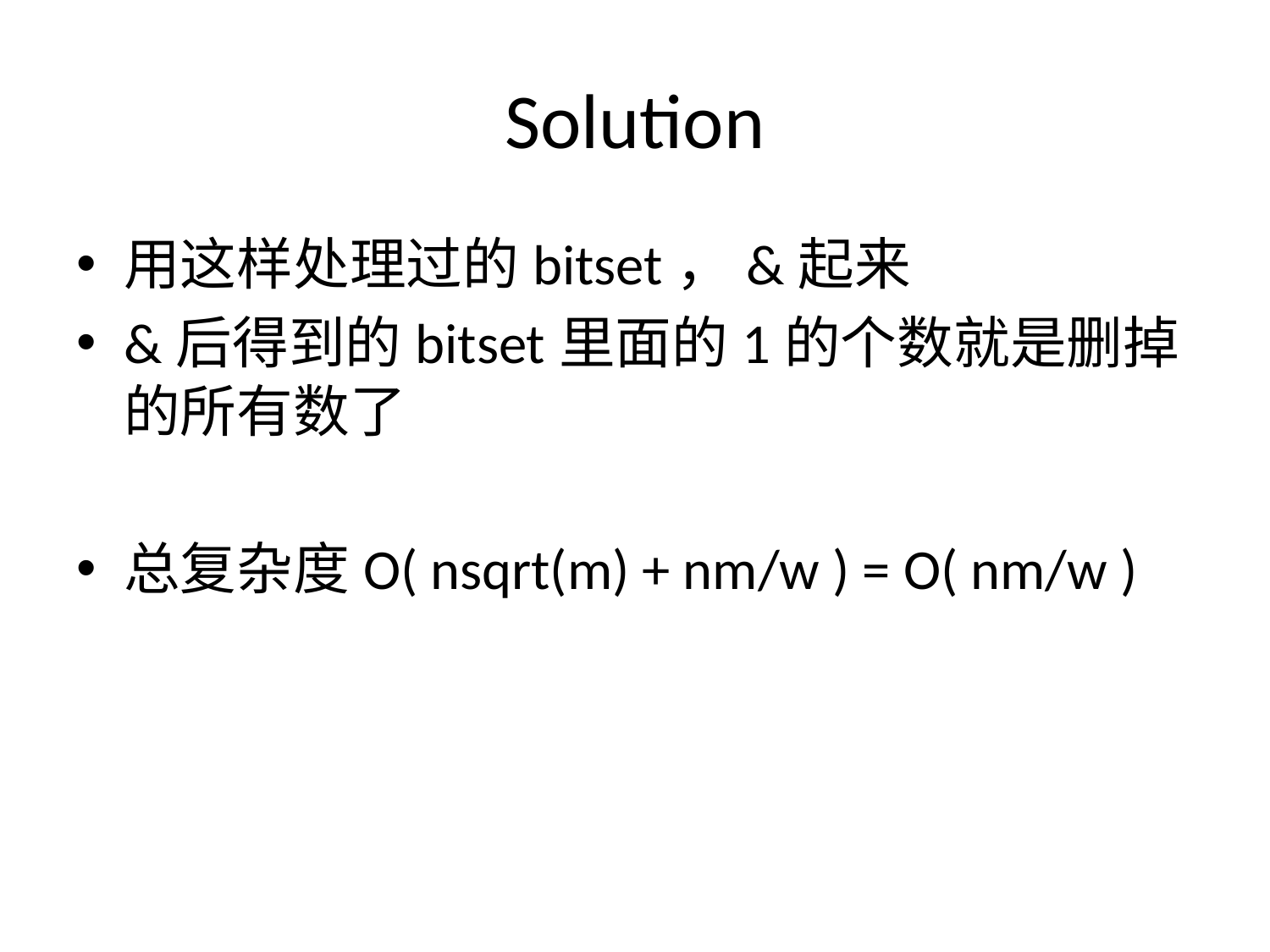

# Solution
用这样处理过的bitset，&起来
&后得到的bitset里面的1的个数就是删掉的所有数了

总复杂度O( nsqrt(m) + nm/w ) = O( nm/w )